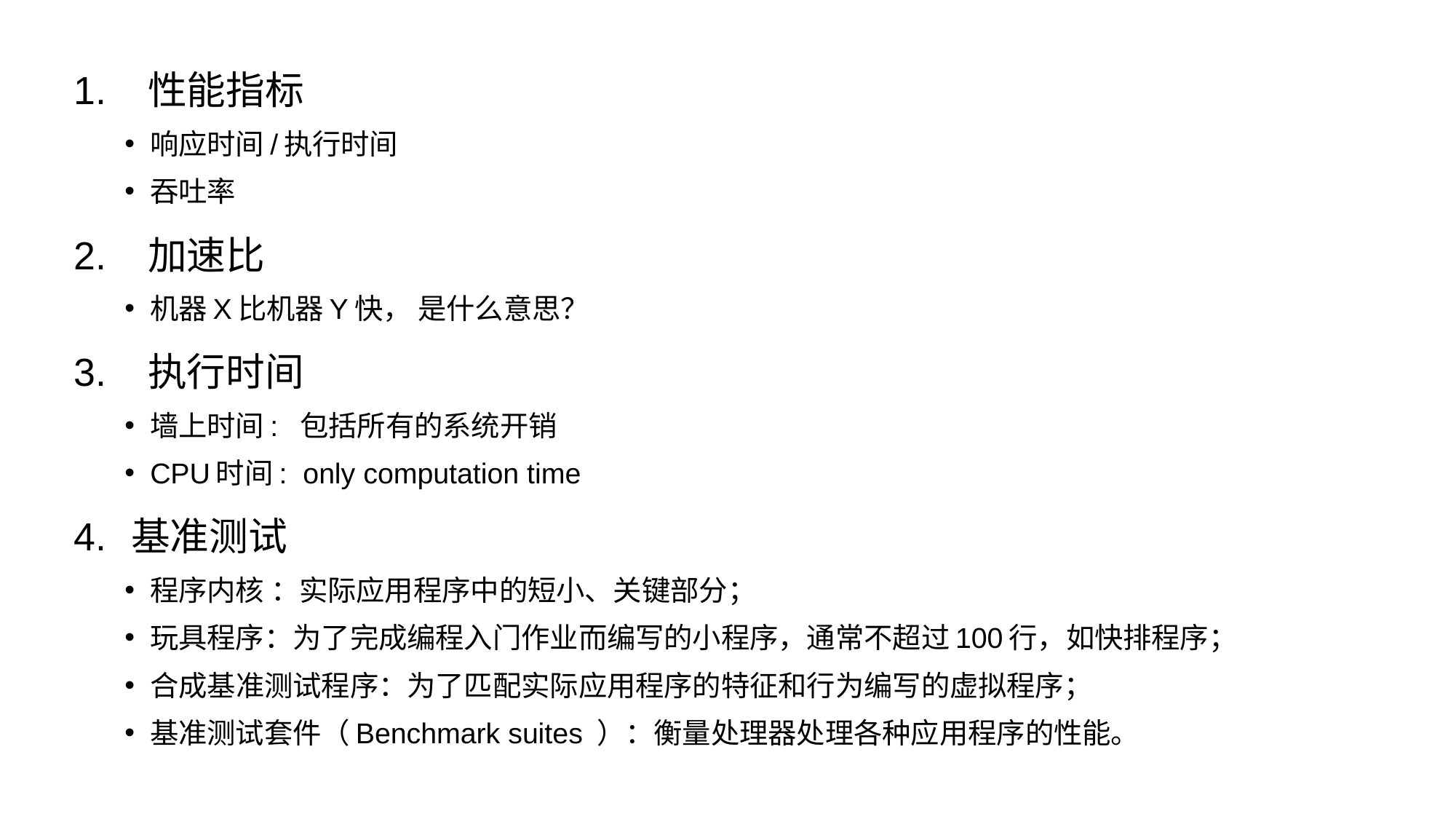

性能指标
响应时间/执行时间
吞吐率
 加速比
机器X比机器Y快， 是什么意思？
 执行时间
墙上时间:  包括所有的系统开销
CPU时间:  only computation time
基准测试
程序内核 ：实际应用程序中的短小、关键部分；
玩具程序：为了完成编程入门作业而编写的小程序，通常不超过100行，如快排程序；
合成基准测试程序：为了匹配实际应用程序的特征和行为编写的虚拟程序；
基准测试套件（Benchmark suites ）：衡量处理器处理各种应用程序的性能。